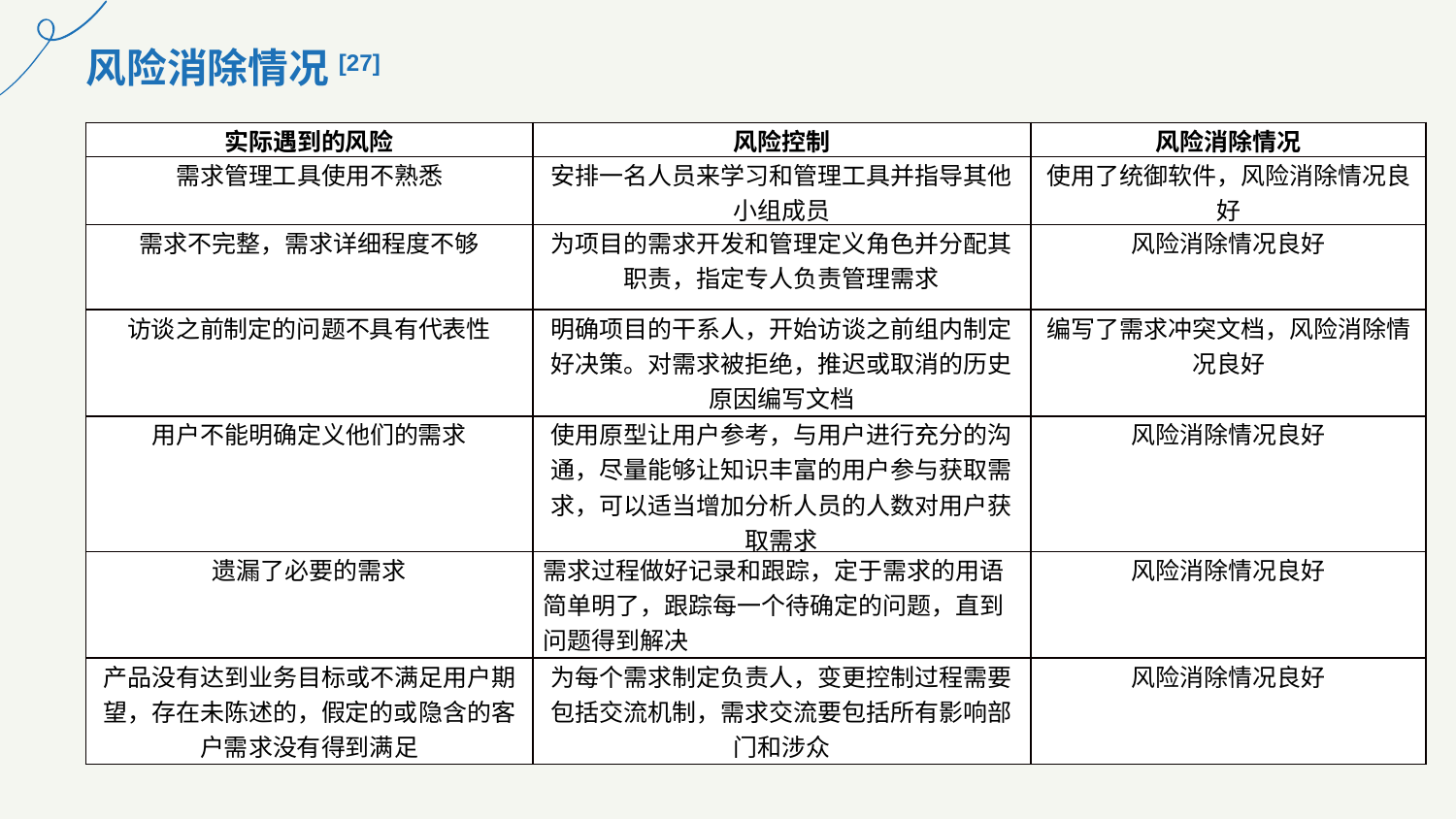

风险消除情况[27]
| 实际遇到的风险 | 风险控制 | 风险消除情况 |
| --- | --- | --- |
| 需求管理工具使用不熟悉 | 安排一名人员来学习和管理工具并指导其他小组成员 | 使用了统御软件，风险消除情况良好 |
| 需求不完整，需求详细程度不够 | 为项目的需求开发和管理定义角色并分配其职责，指定专人负责管理需求 | 风险消除情况良好 |
| 访谈之前制定的问题不具有代表性 | 明确项目的干系人，开始访谈之前组内制定好决策。对需求被拒绝，推迟或取消的历史原因编写文档 | 编写了需求冲突文档，风险消除情况良好 |
| 用户不能明确定义他们的需求 | 使用原型让用户参考，与用户进行充分的沟通，尽量能够让知识丰富的用户参与获取需求，可以适当增加分析人员的人数对用户获取需求 | 风险消除情况良好 |
| 遗漏了必要的需求 | 需求过程做好记录和跟踪，定于需求的用语简单明了，跟踪每一个待确定的问题，直到问题得到解决 | 风险消除情况良好 |
| 产品没有达到业务目标或不满足用户期望，存在未陈述的，假定的或隐含的客户需求没有得到满足 | 为每个需求制定负责人，变更控制过程需要包括交流机制，需求交流要包括所有影响部门和涉众 | 风险消除情况良好 |